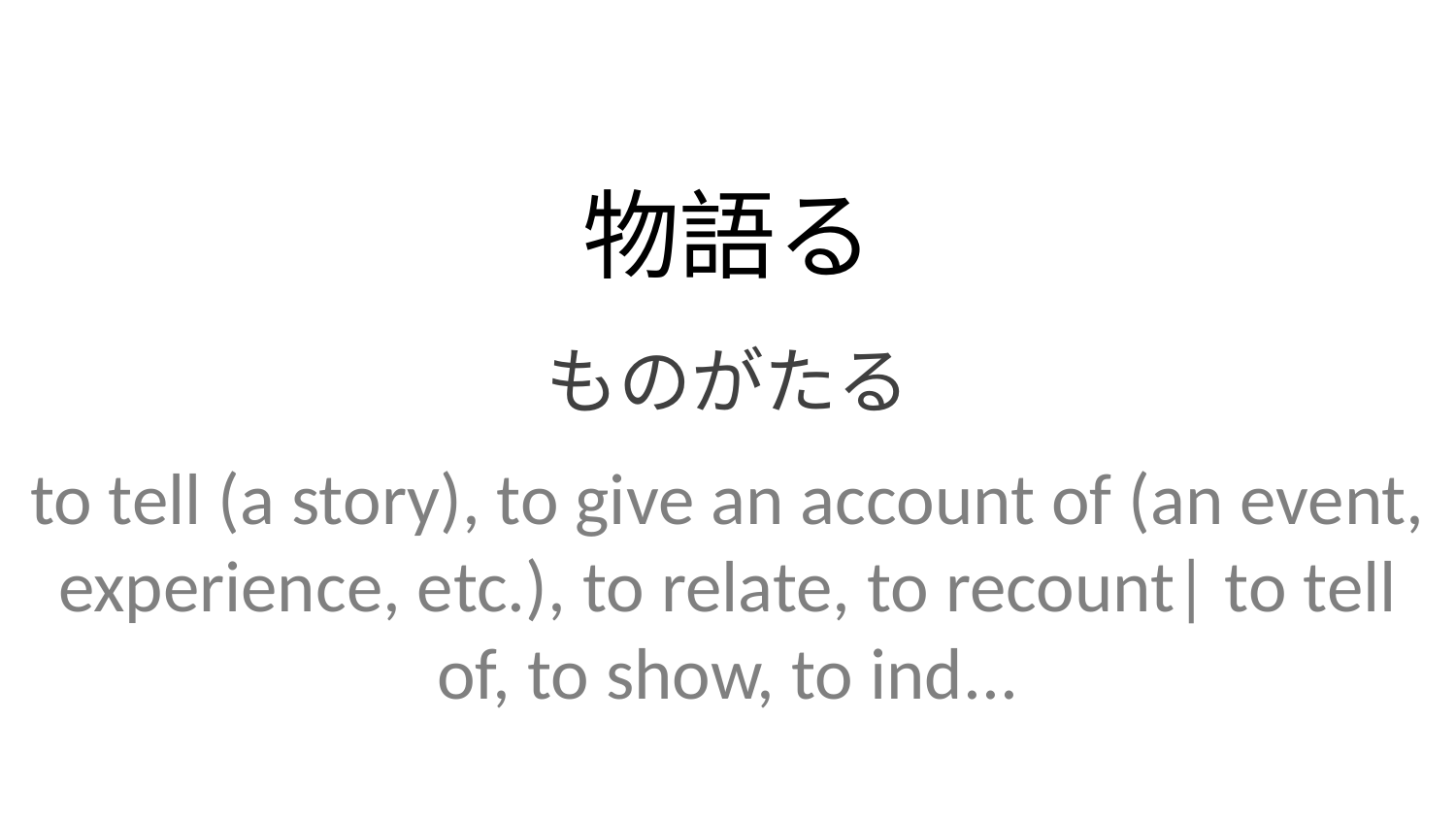

物語る

ものがたる
to tell (a story), to give an account of (an event, experience, etc.), to relate, to recount| to tell of, to show, to ind...